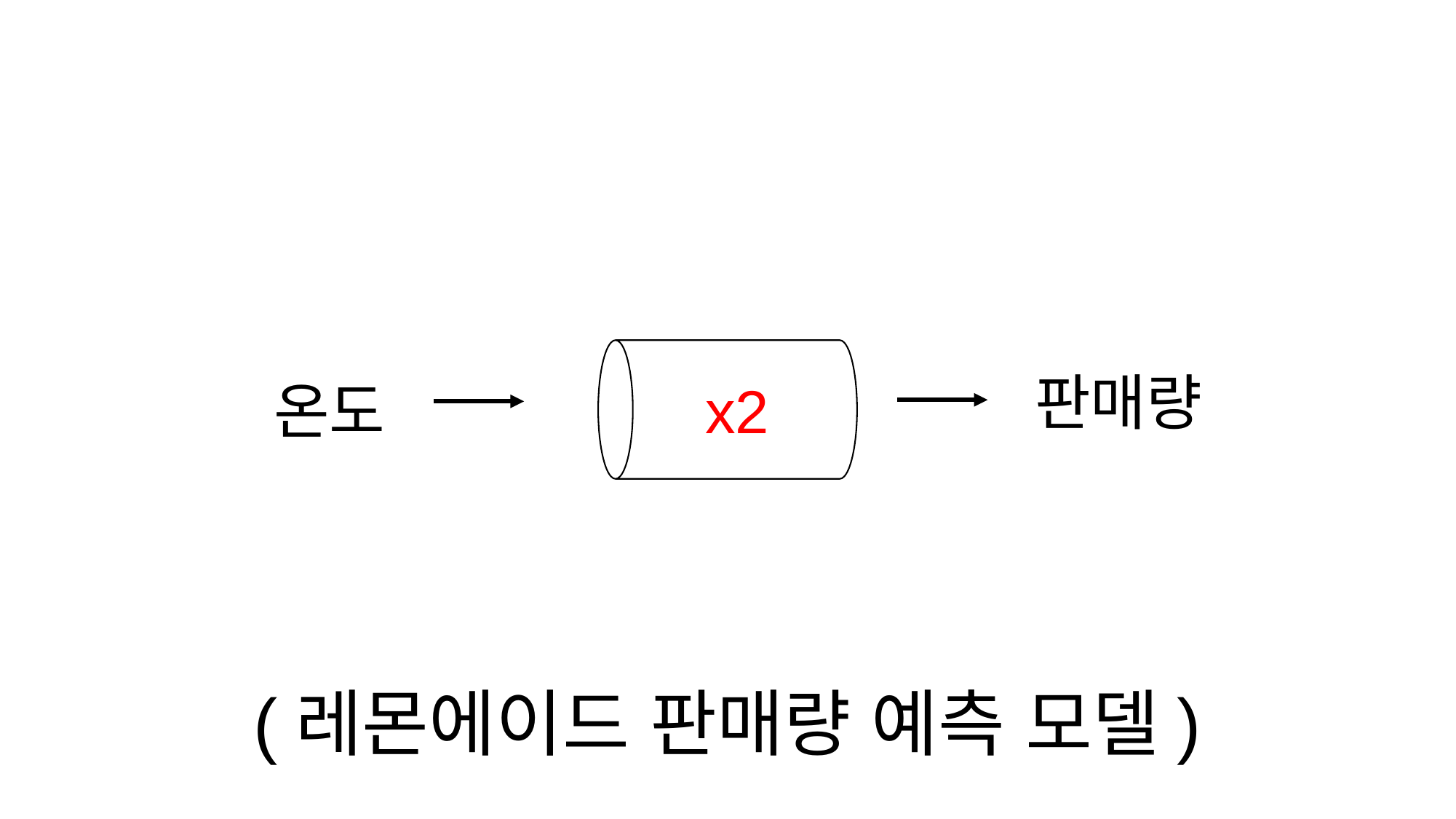

판매량
온도
x2
(레몬에이드 판매량 예측 모델)